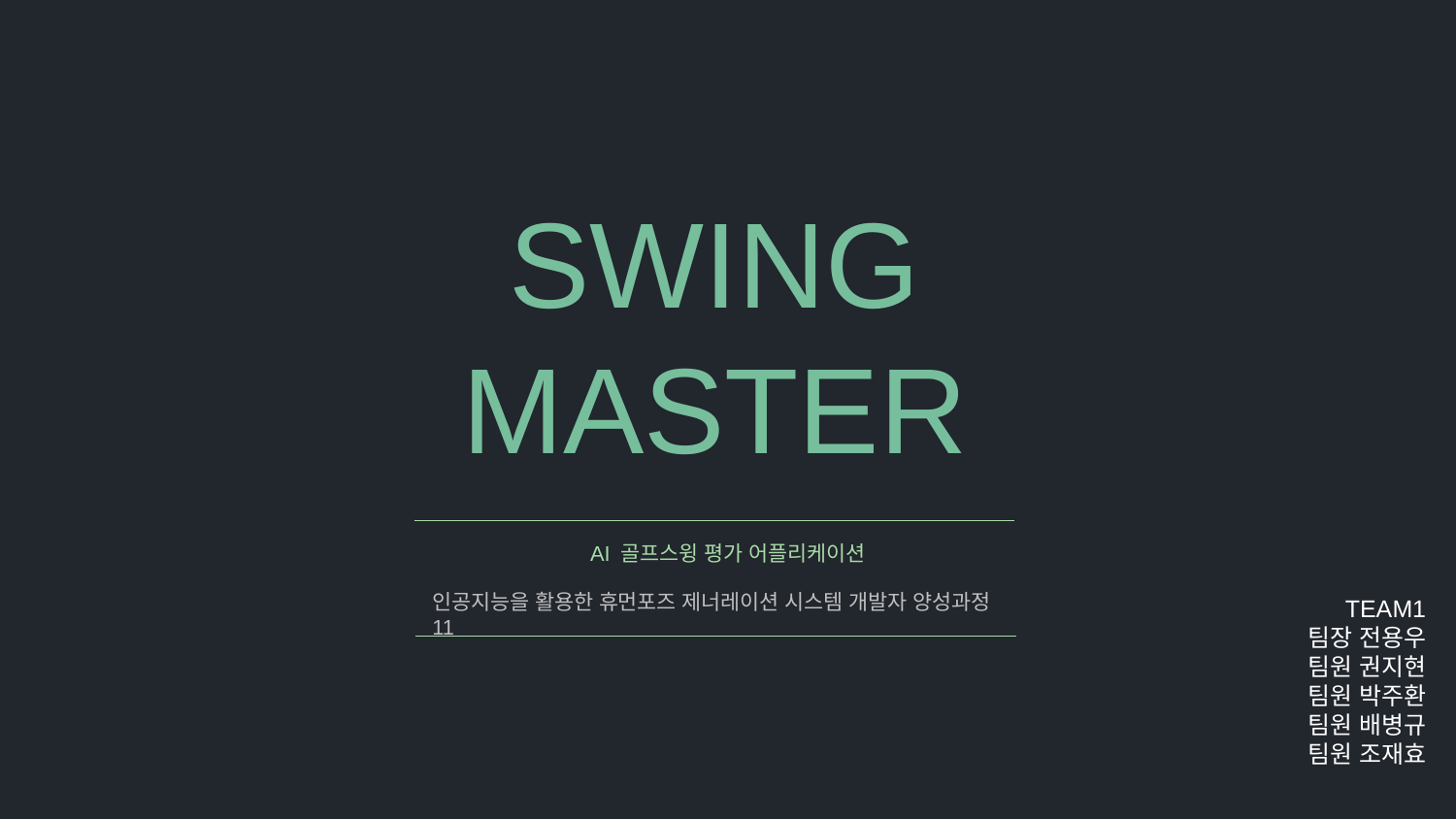

# SWING MASTER
AI 골프스윙 평가 어플리케이션
TEAM1
팀장 전용우
팀원 권지현
팀원 박주환
팀원 배병규
팀원 조재효
인공지능을 활용한 휴먼포즈 제너레이션 시스템 개발자 양성과정 11